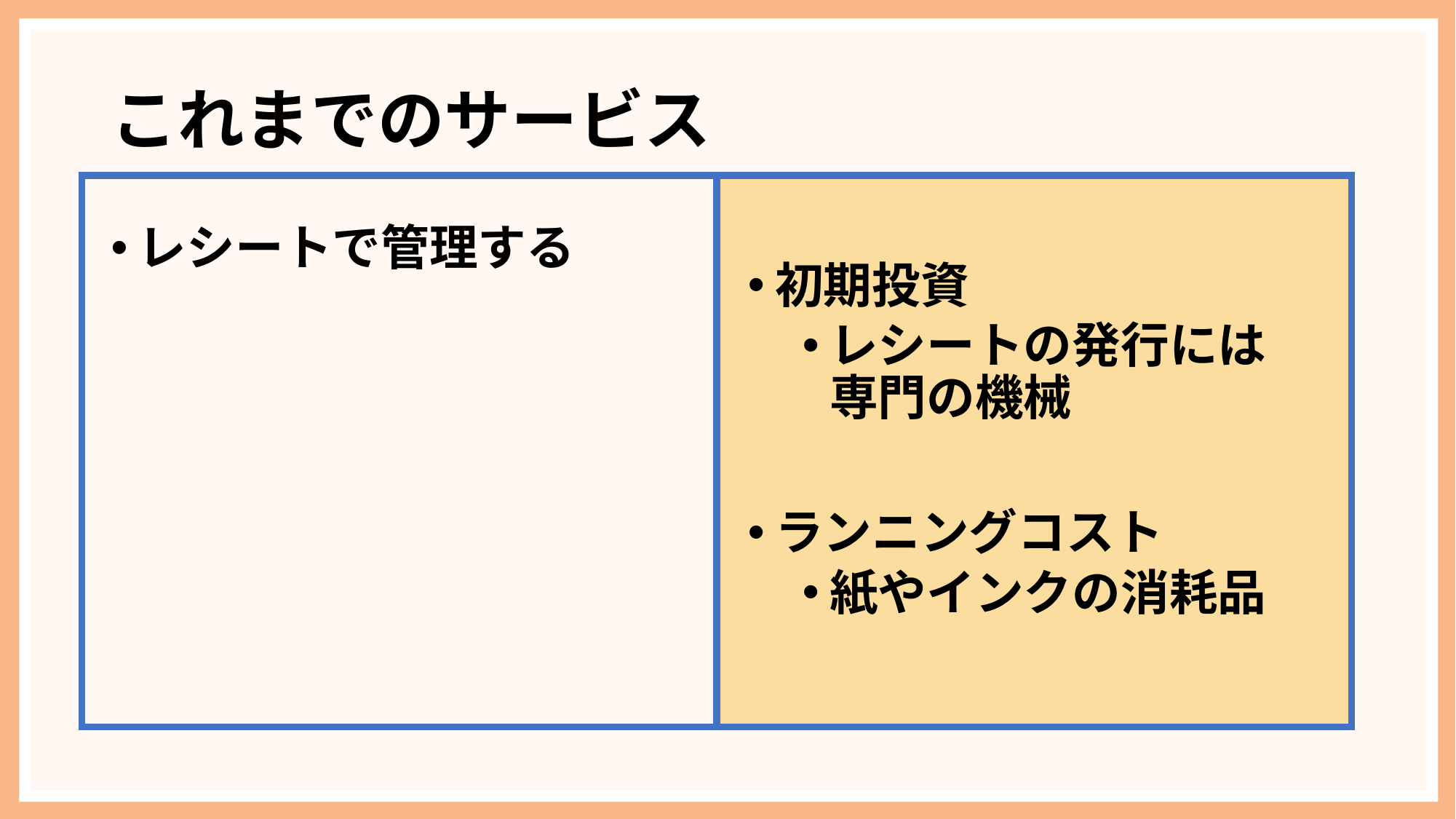

# これまでのサービス

レシートで管理する
初期投資
レシートの発行には
専門の機械

ランニングコスト
紙やインクの消耗品